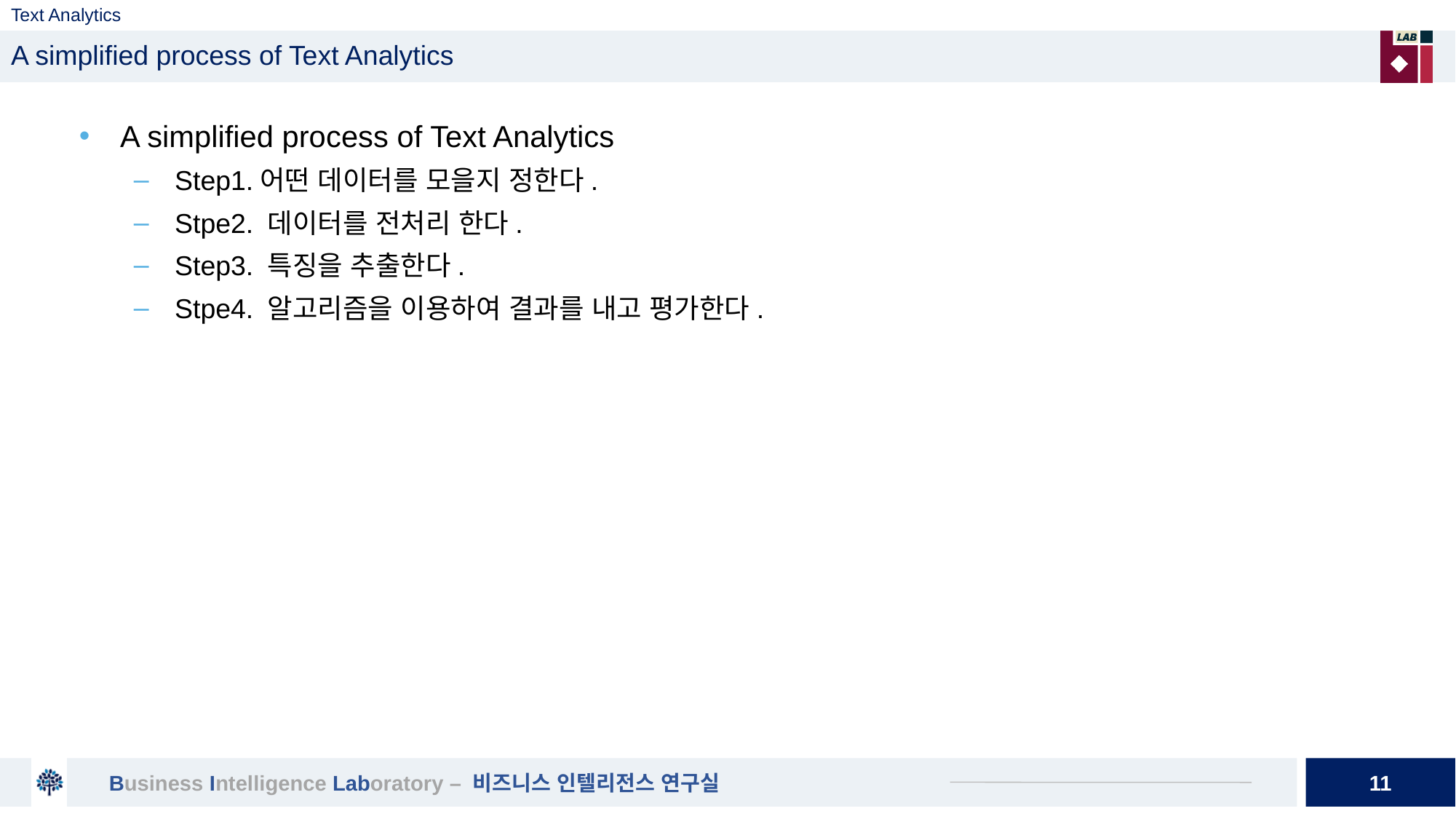

# Text Analytics
A simplified process of Text Analytics
A simplified process of Text Analytics
Step1.어떤 데이터를 모을지 정한다.
Stpe2. 데이터를 전처리 한다.
Step3. 특징을 추출한다.
Stpe4. 알고리즘을 이용하여 결과를 내고 평가한다.
11